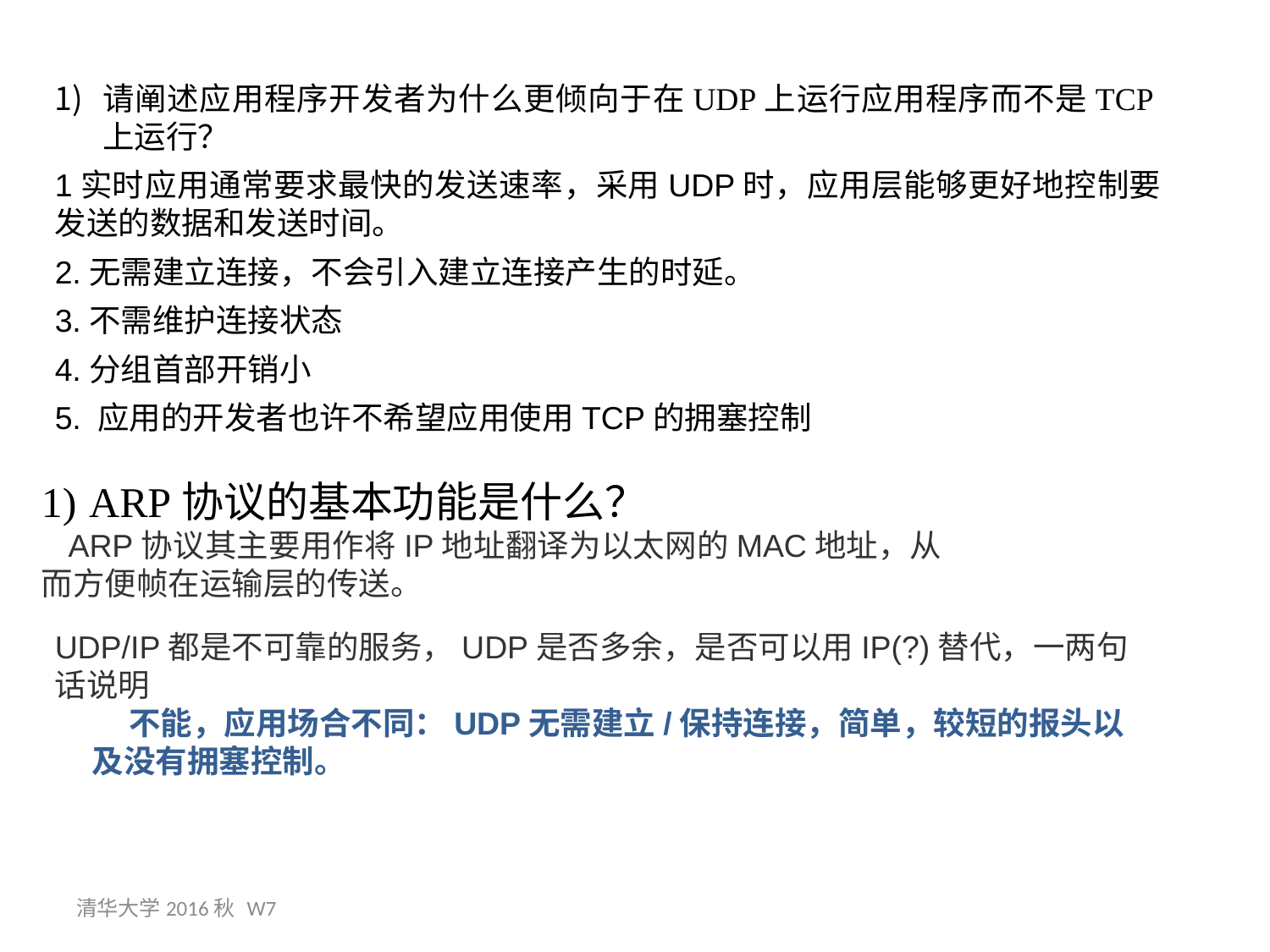

请阐述应用程序开发者为什么更倾向于在UDP上运行应用程序而不是TCP上运行？
1实时应用通常要求最快的发送速率，采用UDP时，应用层能够更好地控制要发送的数据和发送时间。
2.无需建立连接，不会引入建立连接产生的时延。
3.不需维护连接状态
4.分组首部开销小
5. 应用的开发者也许不希望应用使用TCP的拥塞控制
ARP协议的基本功能是什么？
   ARP协议其主要用作将IP地址翻译为以太网的MAC地址，从而方便帧在运输层的传送。
UDP/IP都是不可靠的服务，UDP是否多余，是否可以用IP(?)替代，一两句话说明
不能，应用场合不同：UDP无需建立/保持连接，简单，较短的报头以及没有拥塞控制。
清华大学2016秋 W7
133